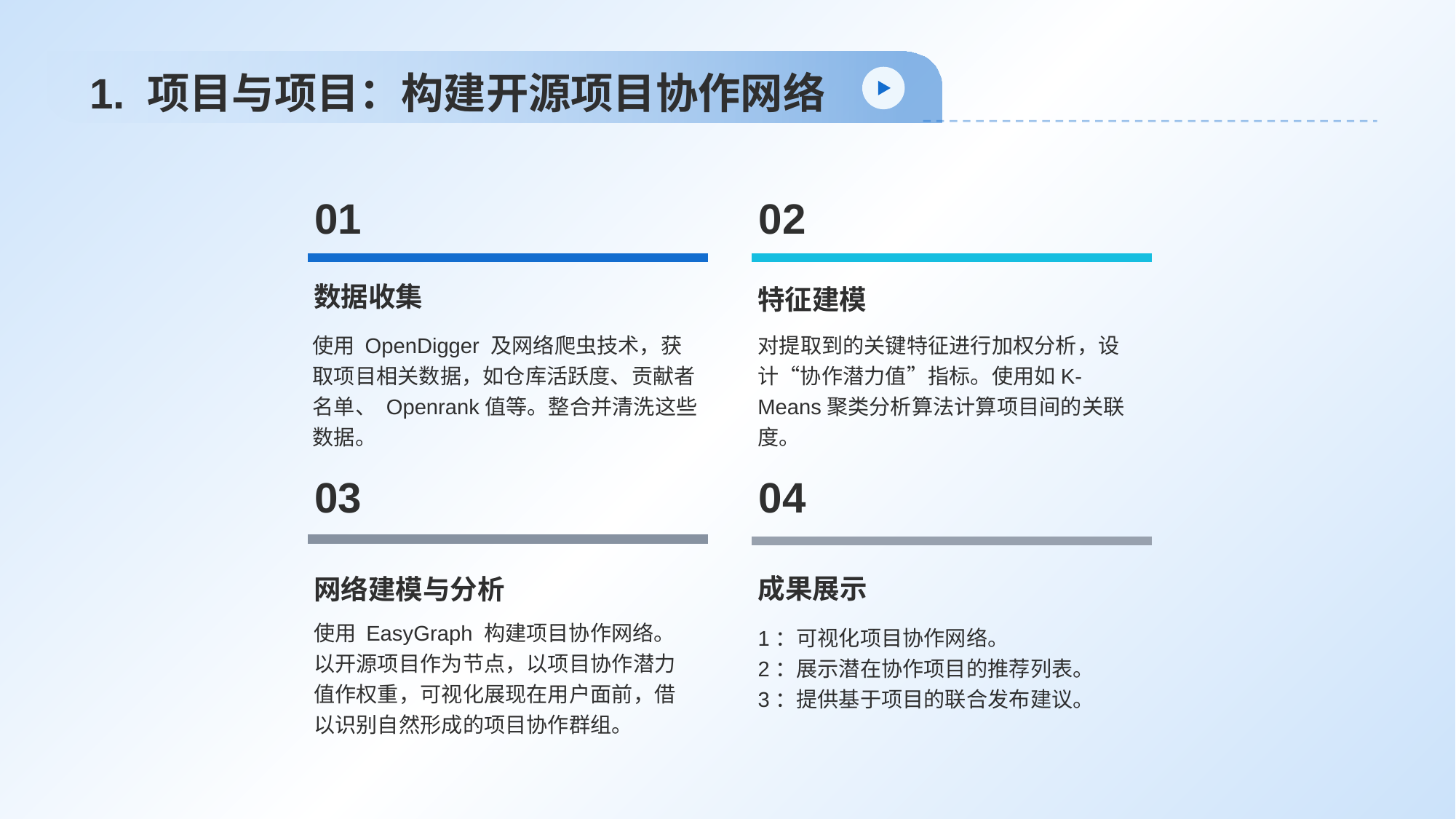

# 1. 项目与项目：构建开源项目协作网络
01
数据收集
使用 OpenDigger 及网络爬虫技术，获取项目相关数据，如仓库活跃度、贡献者名单、 Openrank值等。整合并清洗这些数据。
02
特征建模
对提取到的关键特征进行加权分析，设计“协作潜力值”指标。使用如K-Means聚类分析算法计算项目间的关联度。
03
网络建模与分析
使用 EasyGraph 构建项目协作网络。以开源项目作为节点，以项目协作潜力值作权重，可视化展现在用户面前，借以识别自然形成的项目协作群组。
04
成果展示
1：可视化项目协作网络。
2：展示潜在协作项目的推荐列表。
3：提供基于项目的联合发布建议。